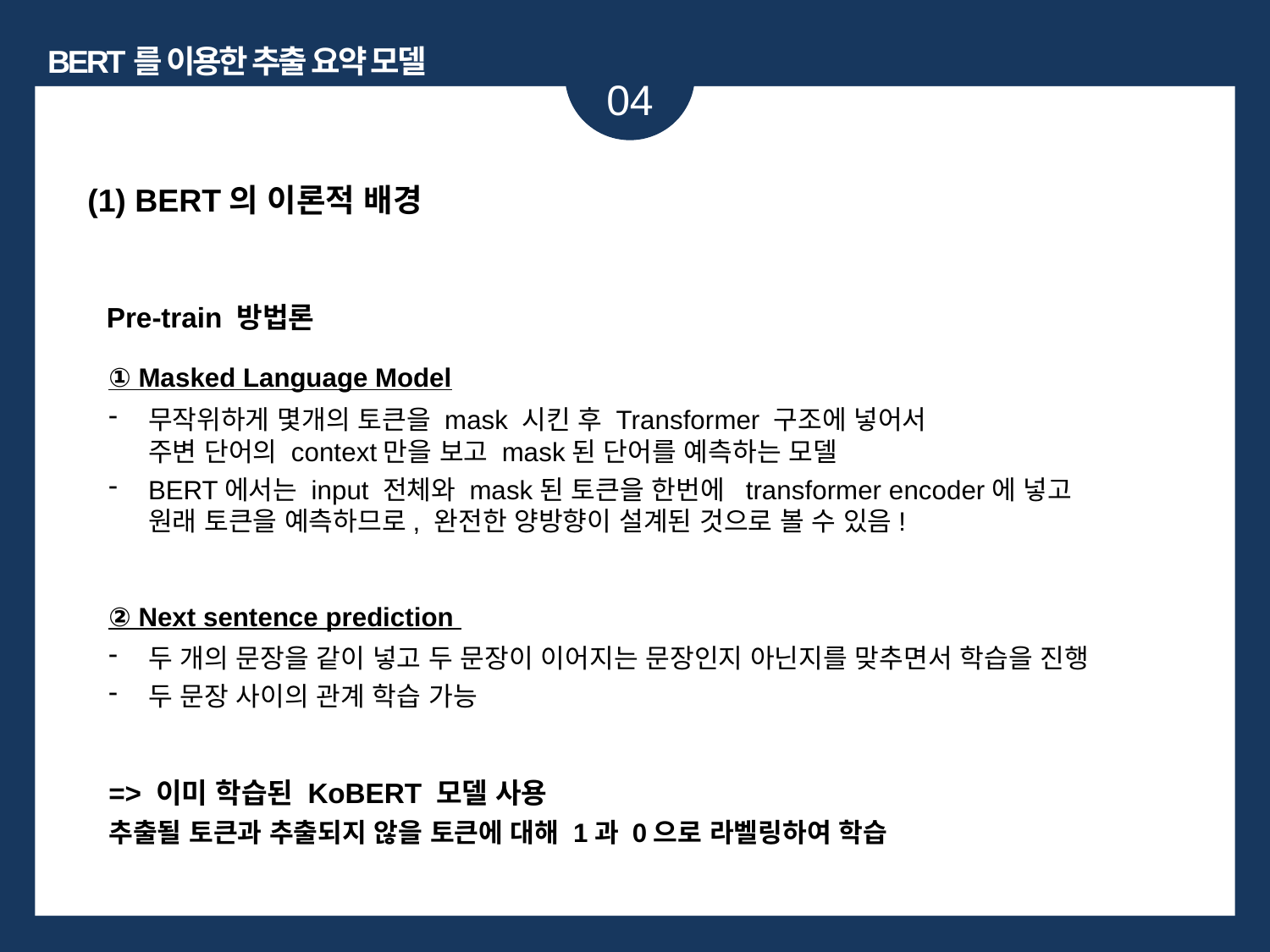

BERT를 이용한 추출 요약 모델
04

(1) BERT의 이론적 배경
Pre-train 방법론
① Masked Language Model

무작위하게 몇개의 토큰을 mask 시킨 후 Transformer 구조에 넣어서
주변 단어의 context만을 보고 mask된 단어를 예측하는 모델

BERT에서는 input 전체와 mask된 토큰을 한번에  transformer encoder에 넣고
원래 토큰을 예측하므로, 완전한 양방향이 설계된 것으로 볼 수 있음!

② Next sentence prediction

두 개의 문장을 같이 넣고 두 문장이 이어지는 문장인지 아닌지를 맞추면서 학습을 진행

두 문장 사이의 관계 학습 가능

=> 이미 학습된 KoBERT 모델 사용
추출될 토큰과 추출되지 않을 토큰에 대해 1과 0으로 라벨링하여 학습